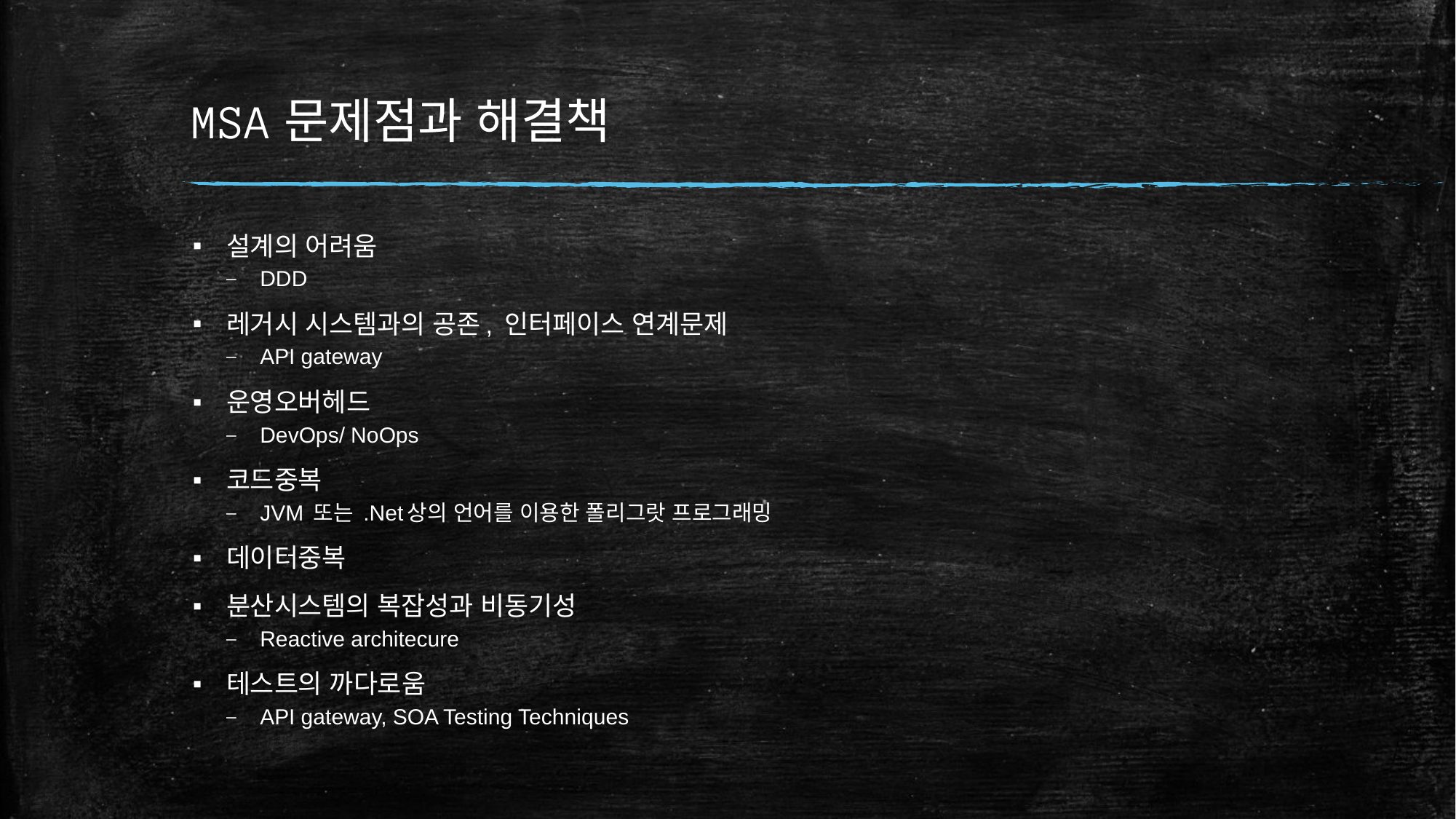

# MSA문제점과 해결책
설계의 어려움
DDD
레거시 시스템과의 공존, 인터페이스 연계문제
API gateway
운영오버헤드
DevOps/ NoOps
코드중복
JVM 또는 .Net상의 언어를 이용한 폴리그랏 프로그래밍
데이터중복
분산시스템의 복잡성과 비동기성
Reactive architecure
테스트의 까다로움
API gateway, SOA Testing Techniques